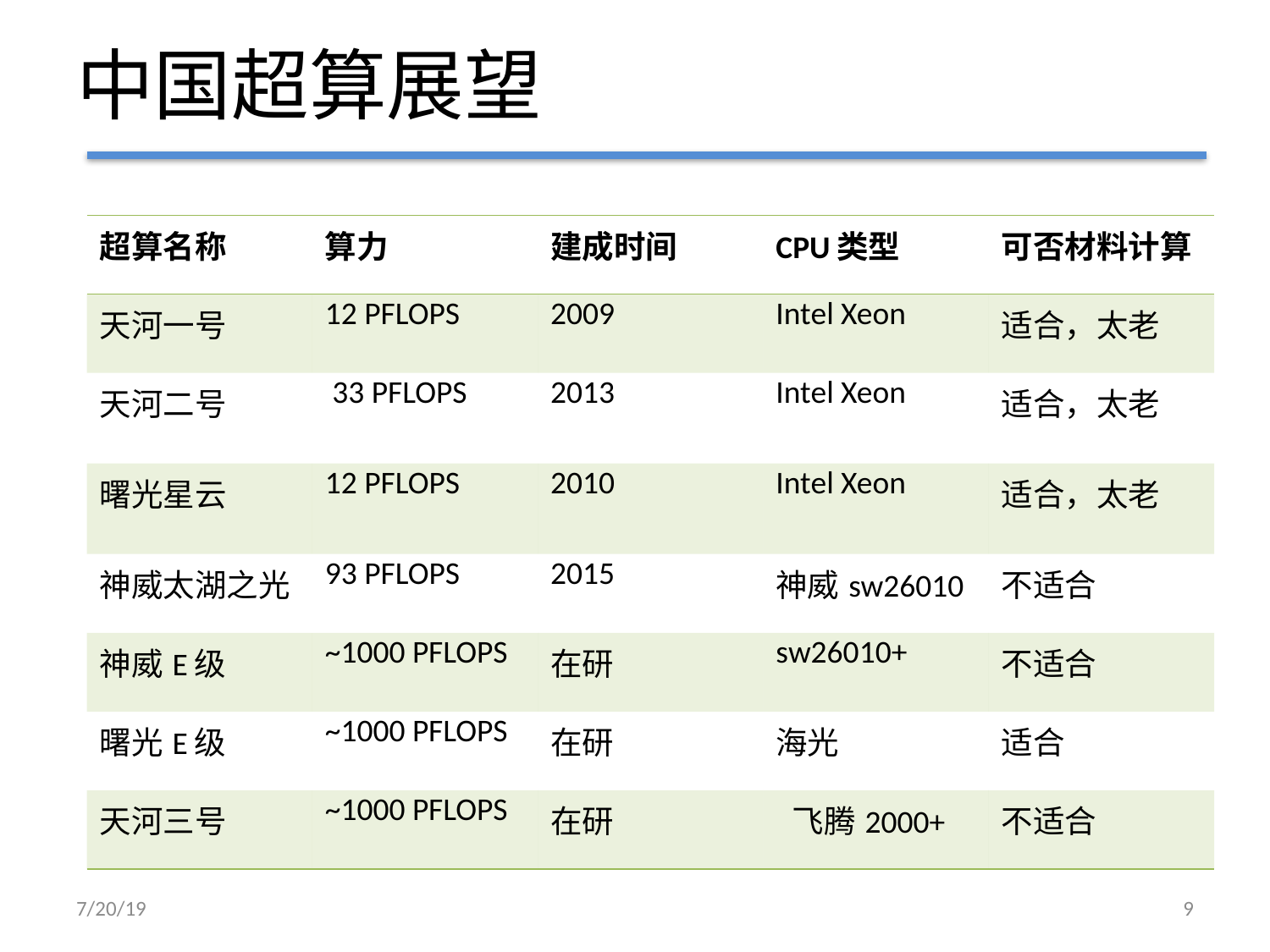

# 中国超算展望
| 超算名称 | 算力 | 建成时间 | CPU类型 | 可否材料计算 |
| --- | --- | --- | --- | --- |
| 天河一号 | 12 PFLOPS | 2009 | Intel Xeon | 适合，太老 |
| 天河二号 | 33 PFLOPS | 2013 | Intel Xeon | 适合，太老 |
| 曙光星云 | 12 PFLOPS | 2010 | Intel Xeon | 适合，太老 |
| 神威太湖之光 | 93 PFLOPS | 2015 | 神威sw26010 | 不适合 |
| 神威E级 | ~1000 PFLOPS | 在研 | sw26010+ | 不适合 |
| 曙光E级 | ~1000 PFLOPS | 在研 | 海光 | 适合 |
| 天河三号 | ~1000 PFLOPS | 在研 | 飞腾2000+ | 不适合 |
7/20/19
9